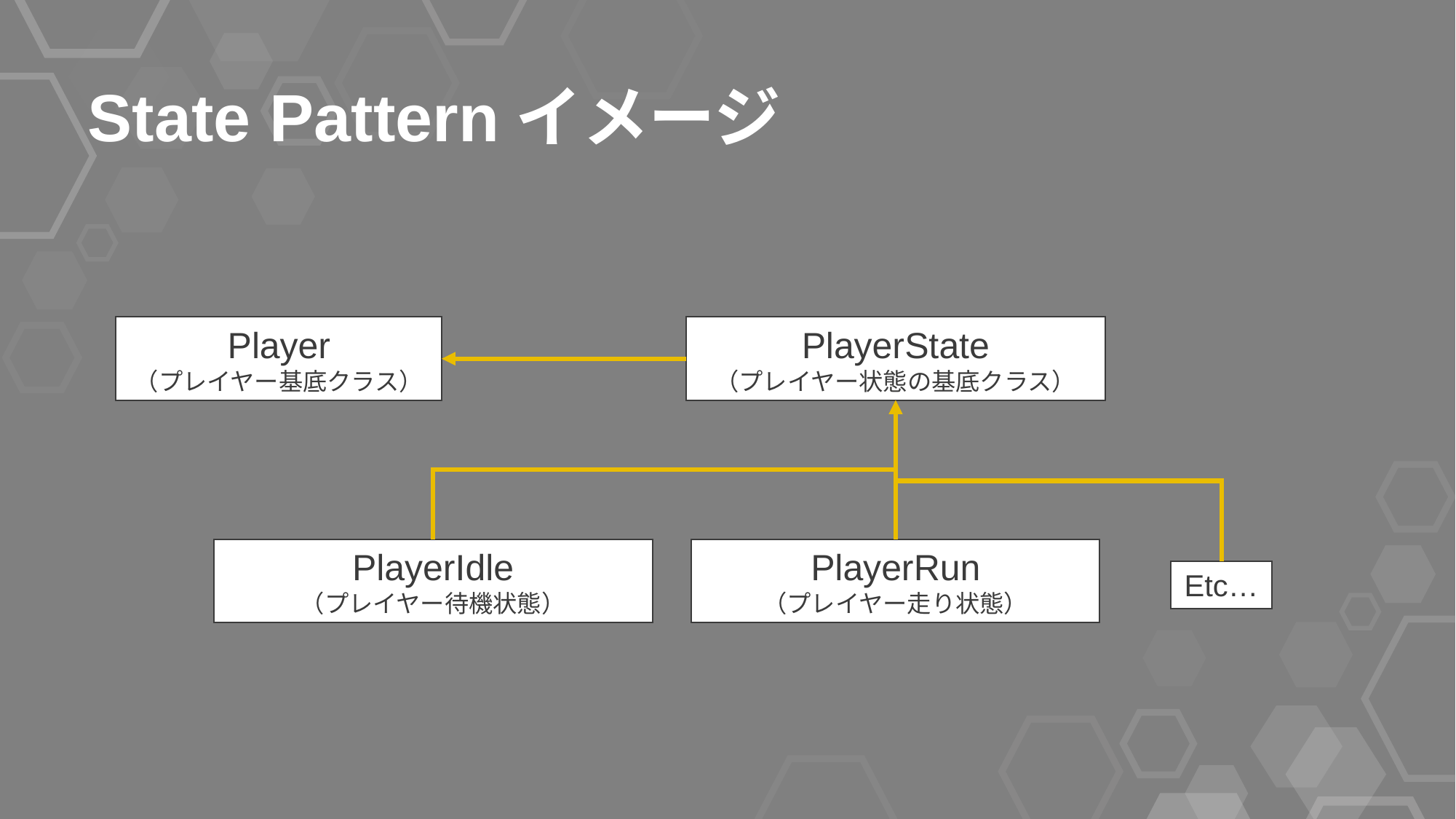

State Patternイメージ
Player
（プレイヤー基底クラス）
PlayerState
（プレイヤー状態の基底クラス）
PlayerIdle
（プレイヤー待機状態）
PlayerRun
（プレイヤー走り状態）
Etc…